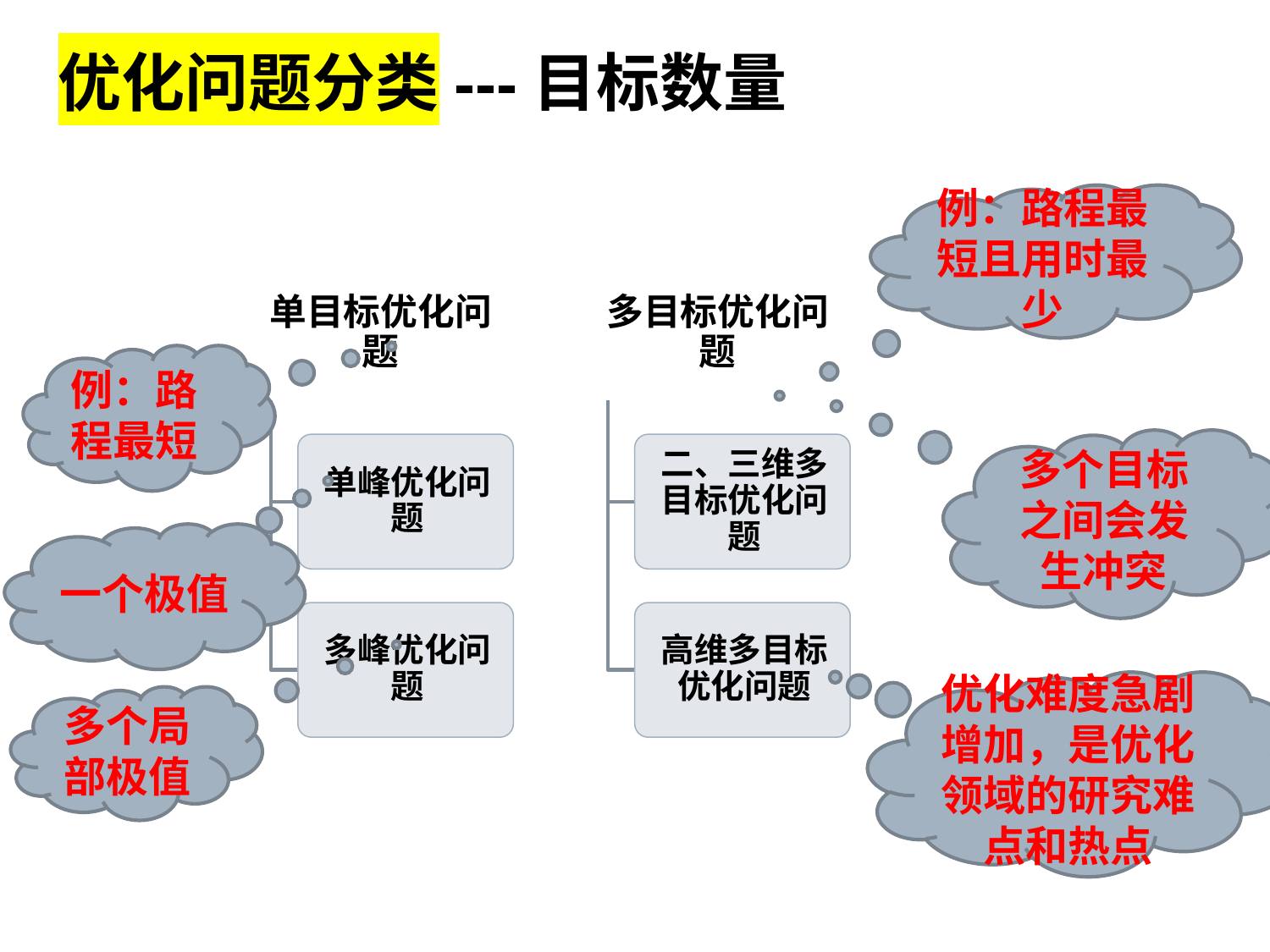

优化问题分类---目标数量
例：路程最短且用时最少
单目标优化问题
单峰优化问题
多峰优化问题
多目标优化问题
二、三维多目标优化问题
高维多目标优化问题
例：路程最短
多个目标之间会发生冲突
一个极值
优化难度急剧增加，是优化领域的研究难点和热点
多个局部极值